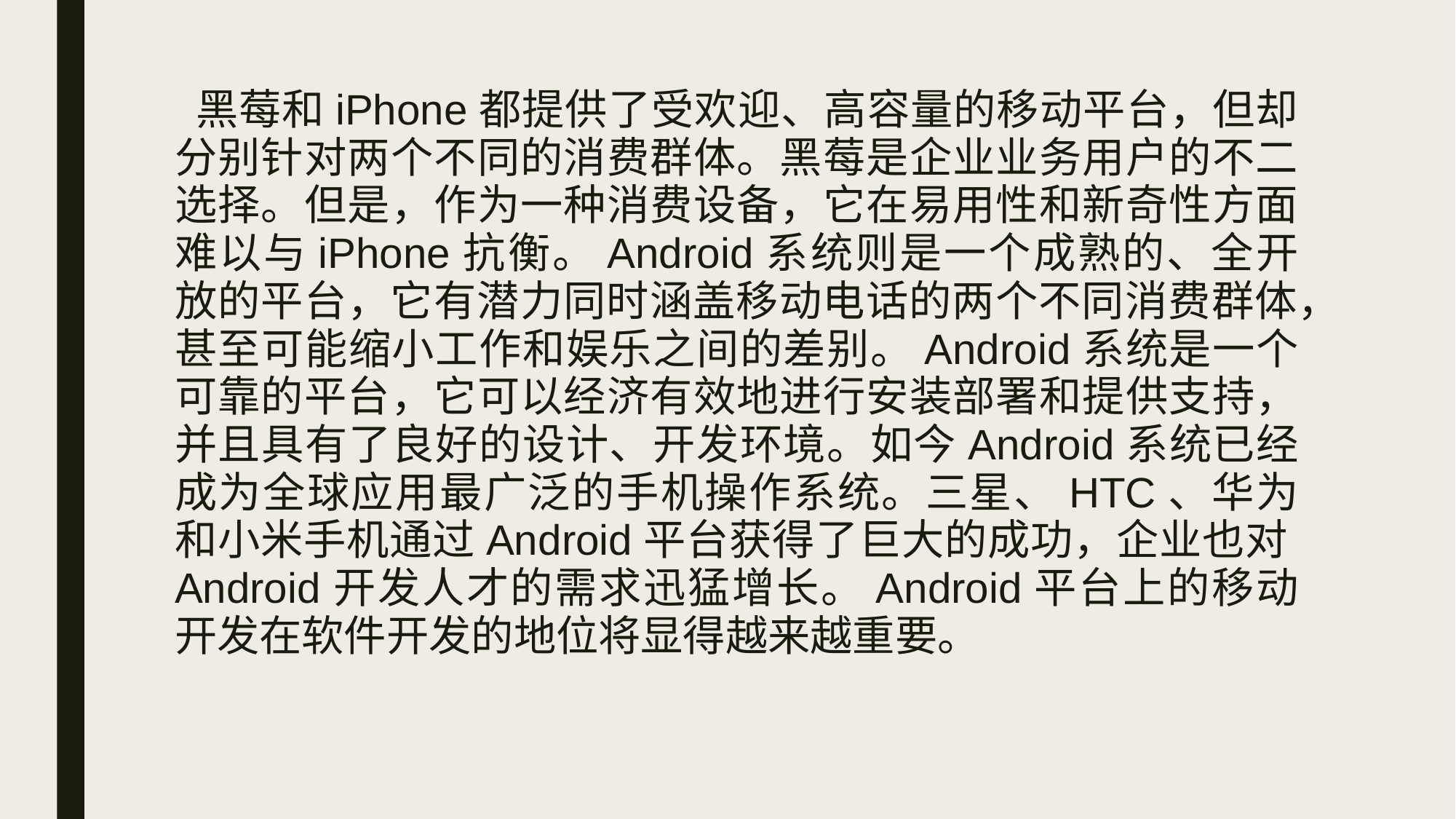

黑莓和iPhone都提供了受欢迎、高容量的移动平台，但却分别针对两个不同的消费群体。黑莓是企业业务用户的不二选择。但是，作为一种消费设备，它在易用性和新奇性方面难以与iPhone抗衡。Android系统则是一个成熟的、全开放的平台，它有潜力同时涵盖移动电话的两个不同消费群体，甚至可能缩小工作和娱乐之间的差别。Android系统是一个可靠的平台，它可以经济有效地进行安装部署和提供支持，并且具有了良好的设计、开发环境。如今Android系统已经成为全球应用最广泛的手机操作系统。三星、HTC、华为和小米手机通过Android平台获得了巨大的成功，企业也对Android开发人才的需求迅猛增长。Android平台上的移动开发在软件开发的地位将显得越来越重要。